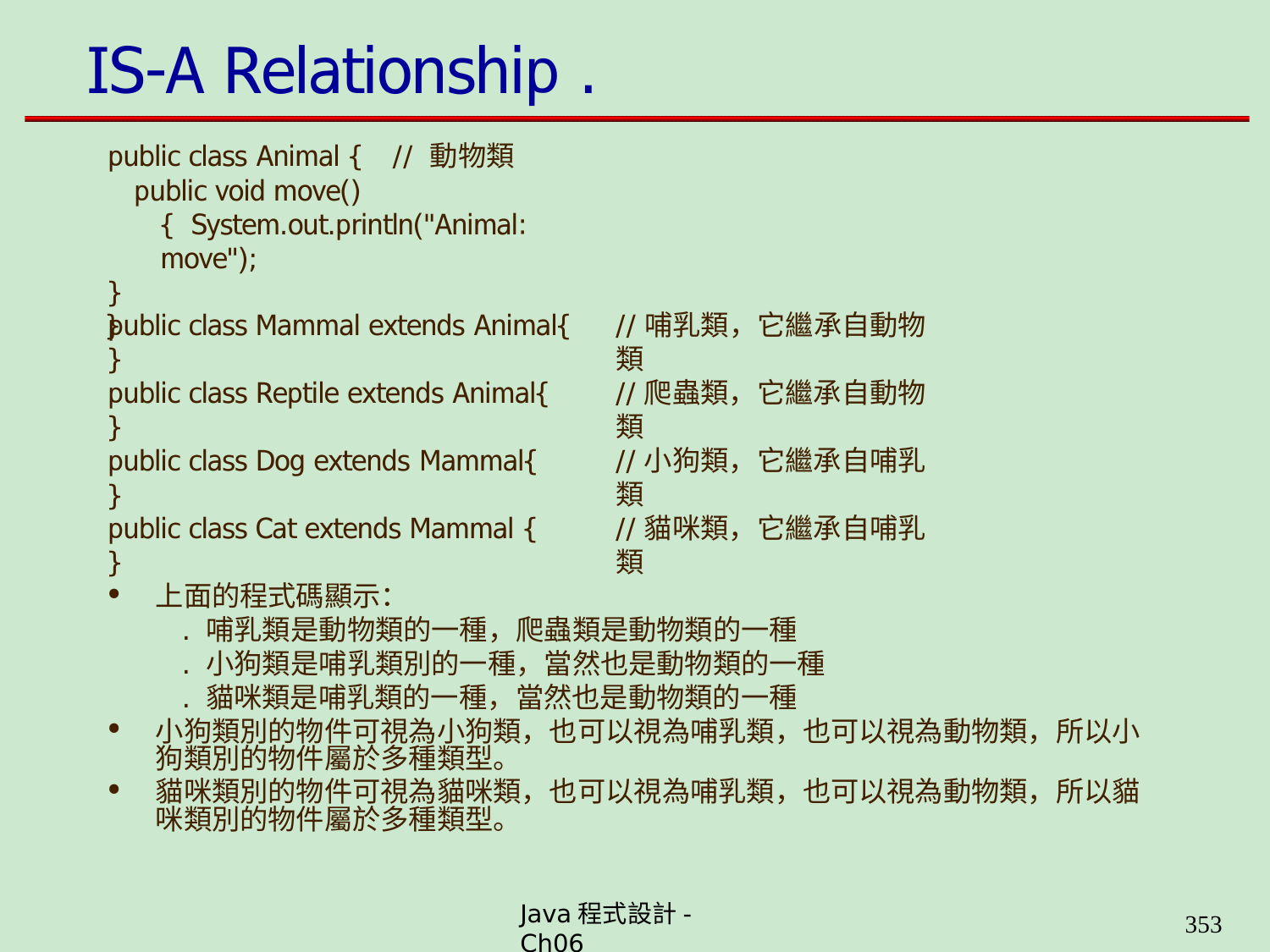

# IS-A Relationship .
public class Animal {	// 動物類
public void move() {  System.out.println("Animal: move");
}
}
public class Mammal extends Animal{
}
public class Reptile extends Animal{
}
public class Dog extends Mammal{
}
public class Cat extends Mammal {
}
上面的程式碼顯示：
//哺乳類，它繼承自動物類
//爬蟲類，它繼承自動物類
//小狗類，它繼承自哺乳類
//貓咪類，它繼承自哺乳類
. 哺乳類是動物類的一種，爬蟲類是動物類的一種
. 小狗類是哺乳類別的一種，當然也是動物類的一種
. 貓咪類是哺乳類的一種，當然也是動物類的一種
小狗類別的物件可視為小狗類，也可以視為哺乳類，也可以視為動物類，所以小 狗類別的物件屬於多種類型。
貓咪類別的物件可視為貓咪類，也可以視為哺乳類，也可以視為動物類，所以貓 咪類別的物件屬於多種類型。
Java程式設計-Ch06
353